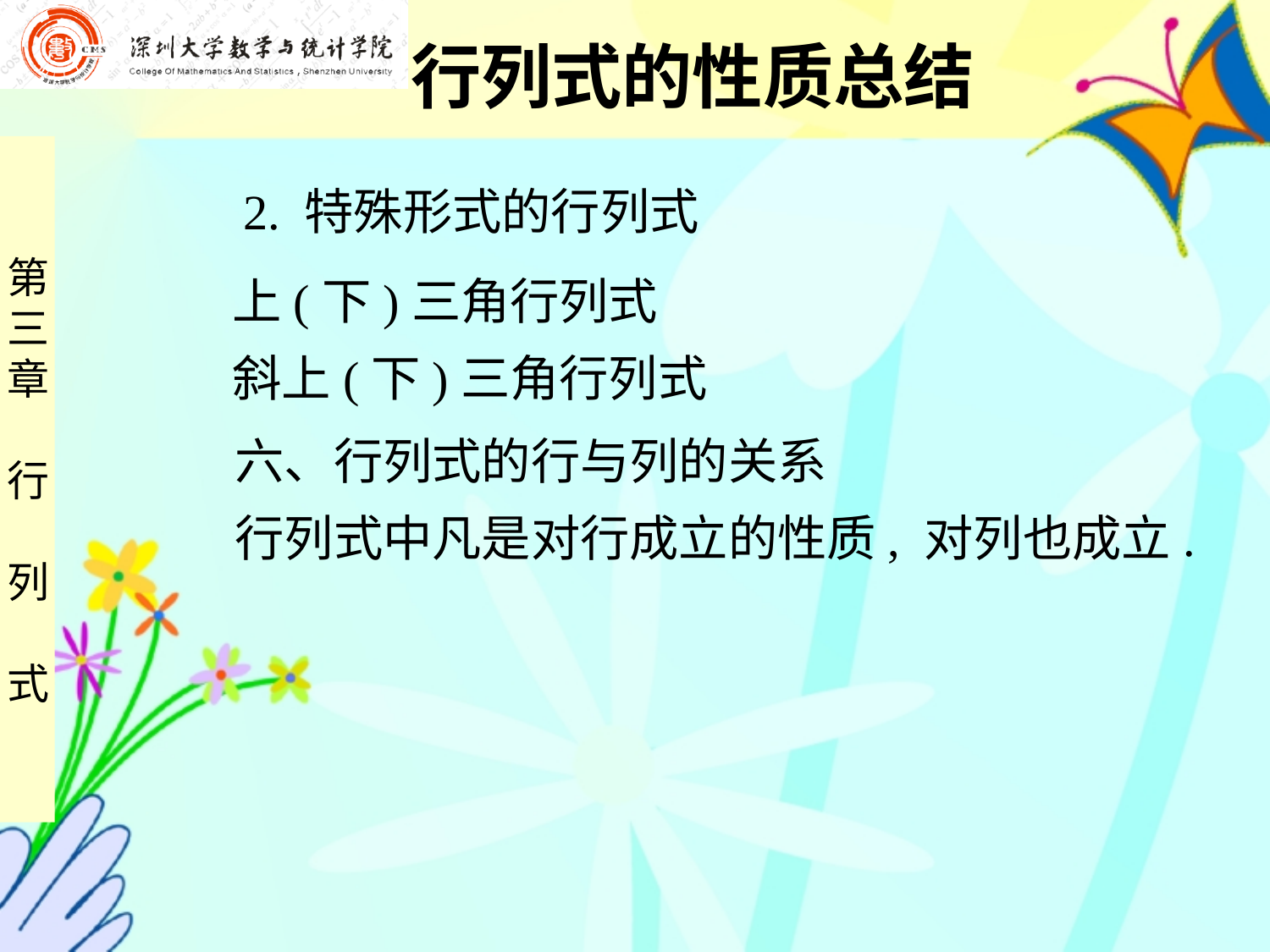

行列式的性质总结
        2. 特殊形式的行列式
        上(下)三角行列式
        斜上(下)三角行列式
        六、行列式的行与列的关系
        行列式中凡是对行成立的性质, 对列也成立.